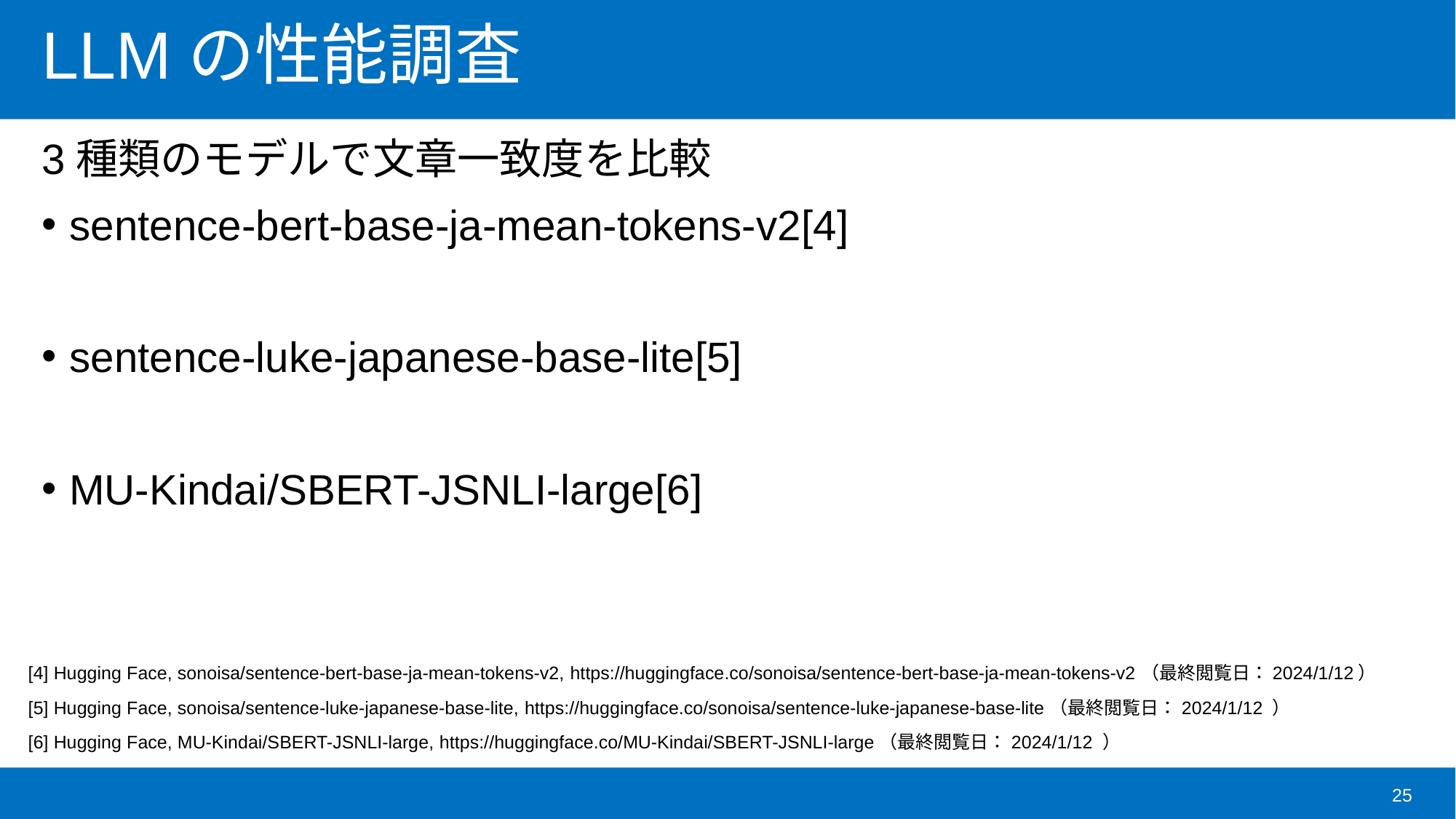

# LLMの性能調査
3種類のモデルで文章一致度を比較
sentence-bert-base-ja-mean-tokens-v2[4]

sentence-luke-japanese-base-lite[5]

MU-Kindai/SBERT-JSNLI-large[6]

[4] Hugging Face, sonoisa/sentence-bert-base-ja-mean-tokens-v2, https://huggingface.co/sonoisa/sentence-bert-base-ja-mean-tokens-v2（最終閲覧日：2024/1/12）
[5] Hugging Face, sonoisa/sentence-luke-japanese-base-lite, https://huggingface.co/sonoisa/sentence-luke-japanese-base-lite（最終閲覧日：2024/1/12 ）
[6] Hugging Face, MU-Kindai/SBERT-JSNLI-large, https://huggingface.co/MU-Kindai/SBERT-JSNLI-large（最終閲覧日：2024/1/12 ）

25